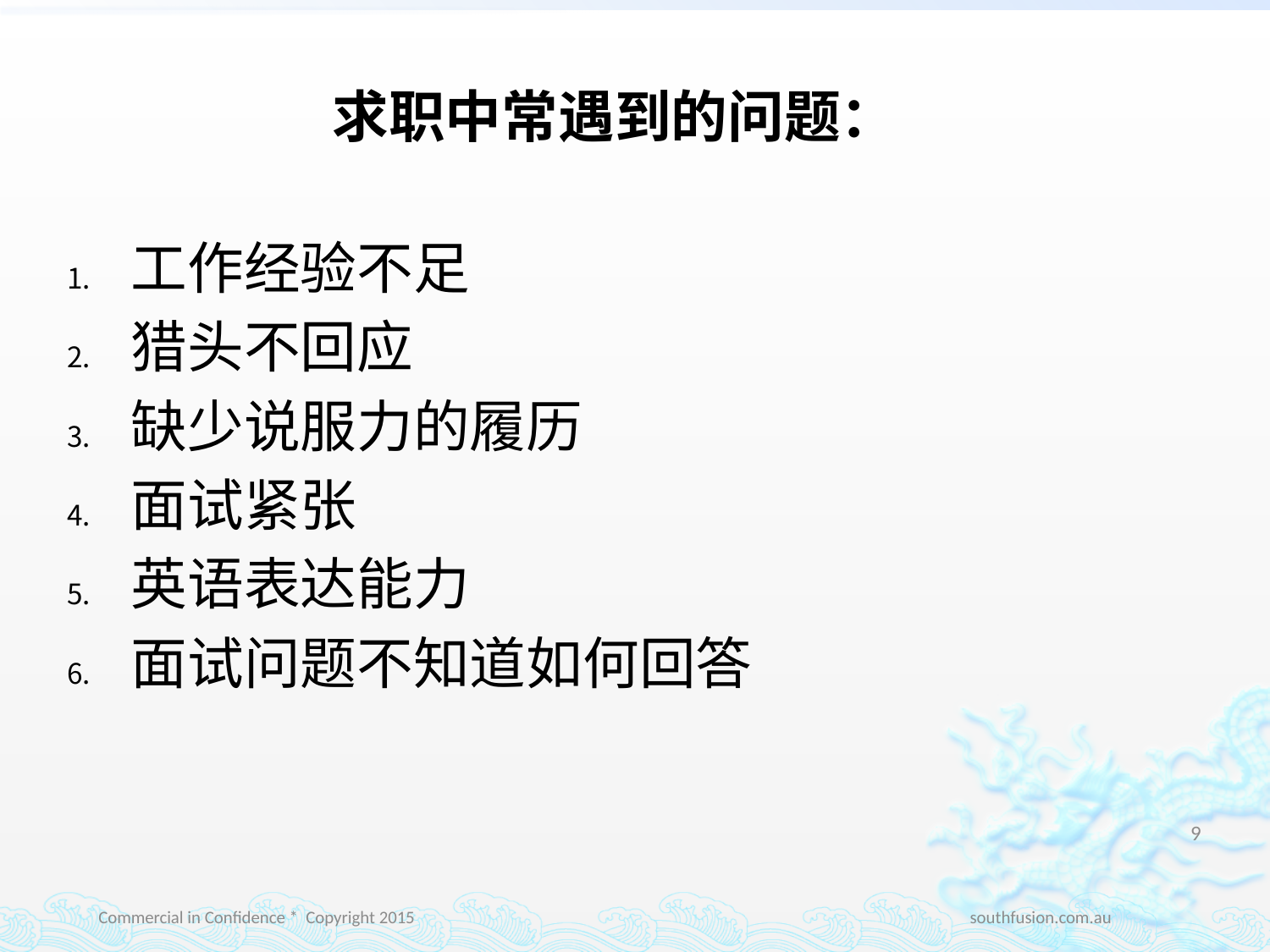

# 求职中常遇到的问题：
工作经验不足
猎头不回应
缺少说服力的履历
面试紧张
英语表达能力
面试问题不知道如何回答

9
Commercial in Confidence *  Copyright 2015                                                                                                                                          southfusion.com.au